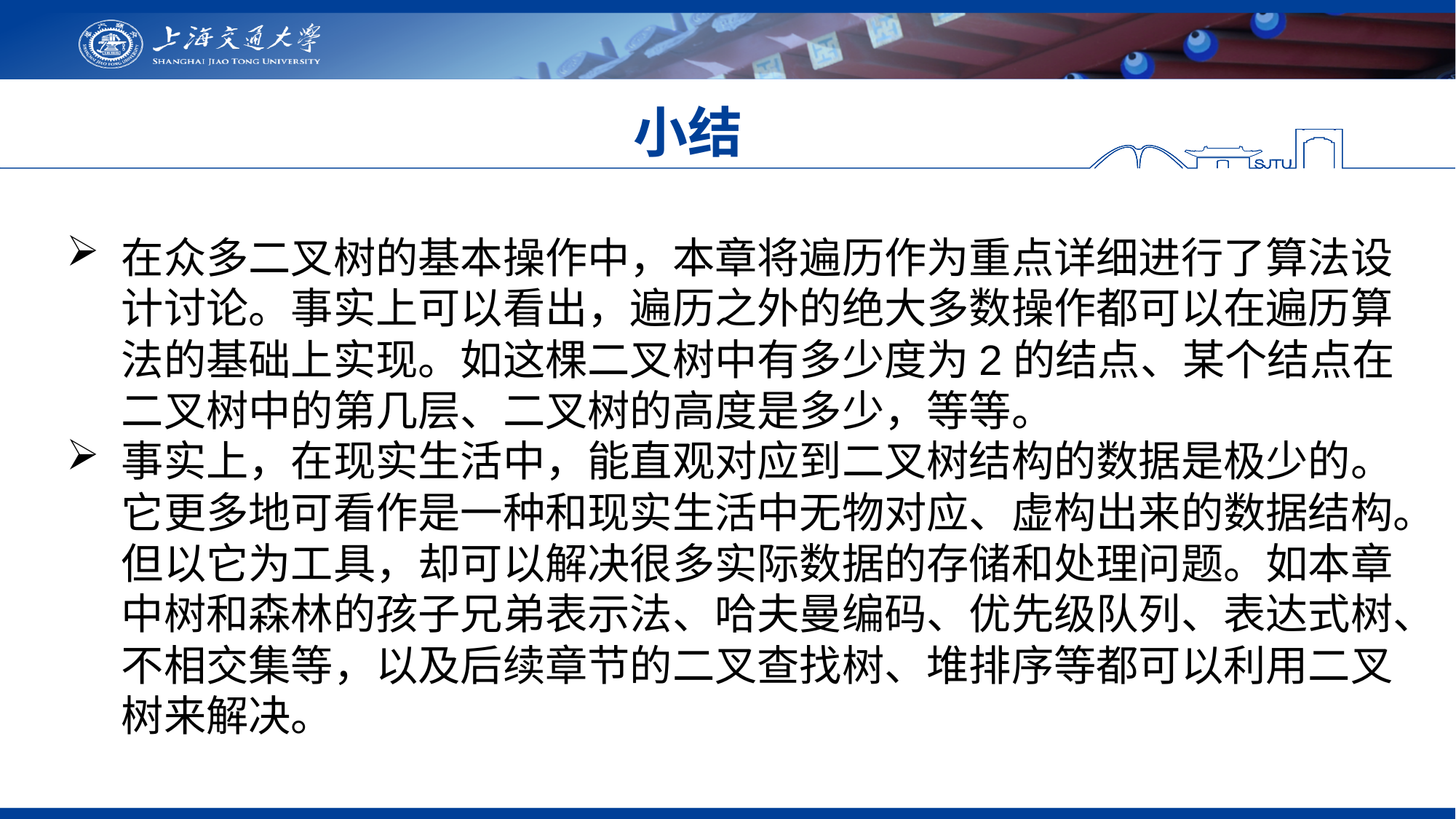

# 小结
在众多二叉树的基本操作中，本章将遍历作为重点详细进行了算法设计讨论。事实上可以看出，遍历之外的绝大多数操作都可以在遍历算法的基础上实现。如这棵二叉树中有多少度为2的结点、某个结点在二叉树中的第几层、二叉树的高度是多少，等等。
事实上，在现实生活中，能直观对应到二叉树结构的数据是极少的。它更多地可看作是一种和现实生活中无物对应、虚构出来的数据结构。但以它为工具，却可以解决很多实际数据的存储和处理问题。如本章中树和森林的孩子兄弟表示法、哈夫曼编码、优先级队列、表达式树、不相交集等，以及后续章节的二叉查找树、堆排序等都可以利用二叉树来解决。